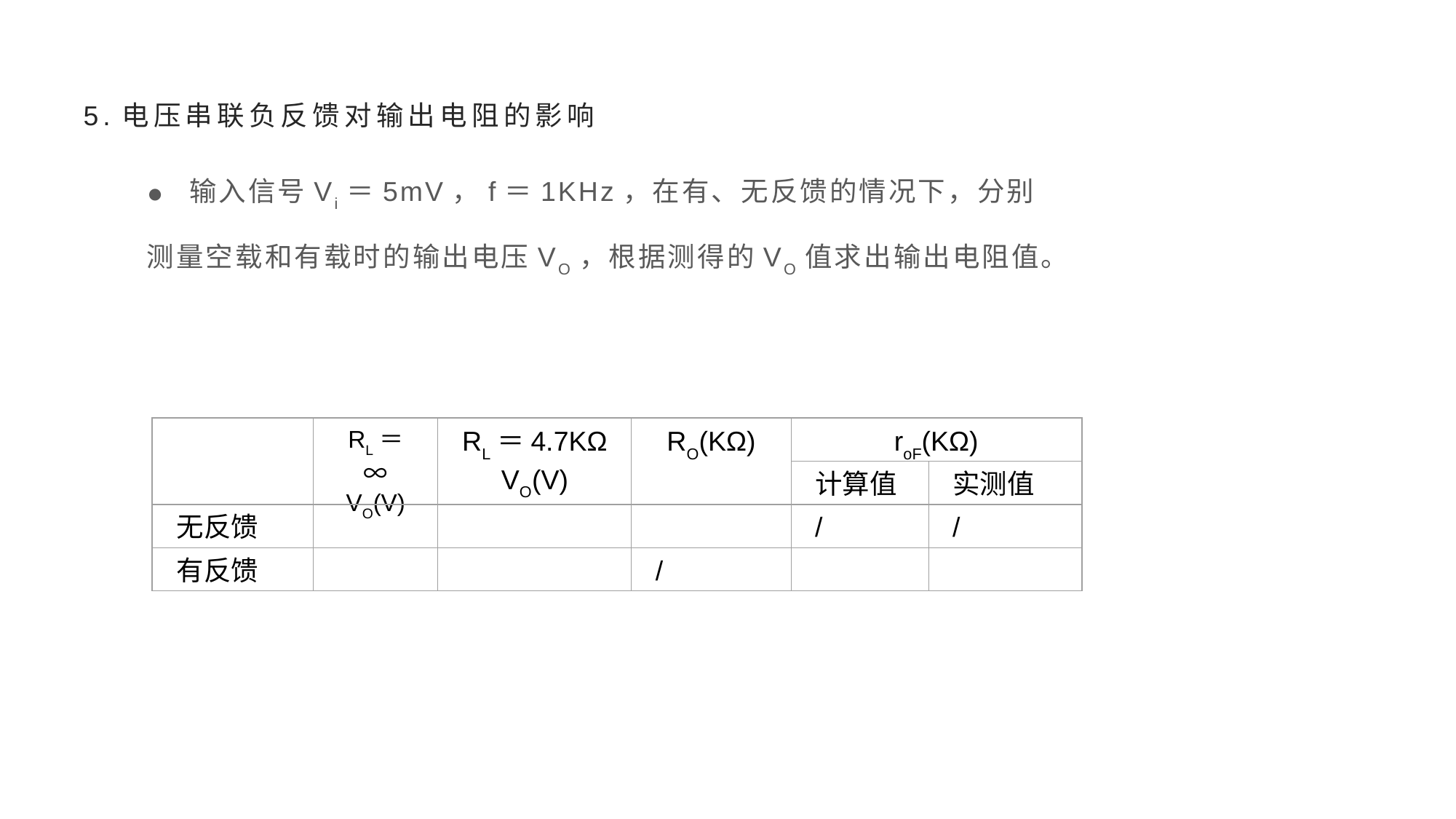

# 5.电压串联负反馈对输出电阻的影响
 输入信号Vi＝5mV，f＝1KHz，在有、无反馈的情况下，分别
测量空载和有载时的输出电压VO，根据测得的VO值求出输出电阻值。

RL＝∞
VO(V)

RL＝4.7KΩ
VO(V)

RO(KΩ)

roF(KΩ)

计算值

实测值

无反馈

/

/

有反馈

/